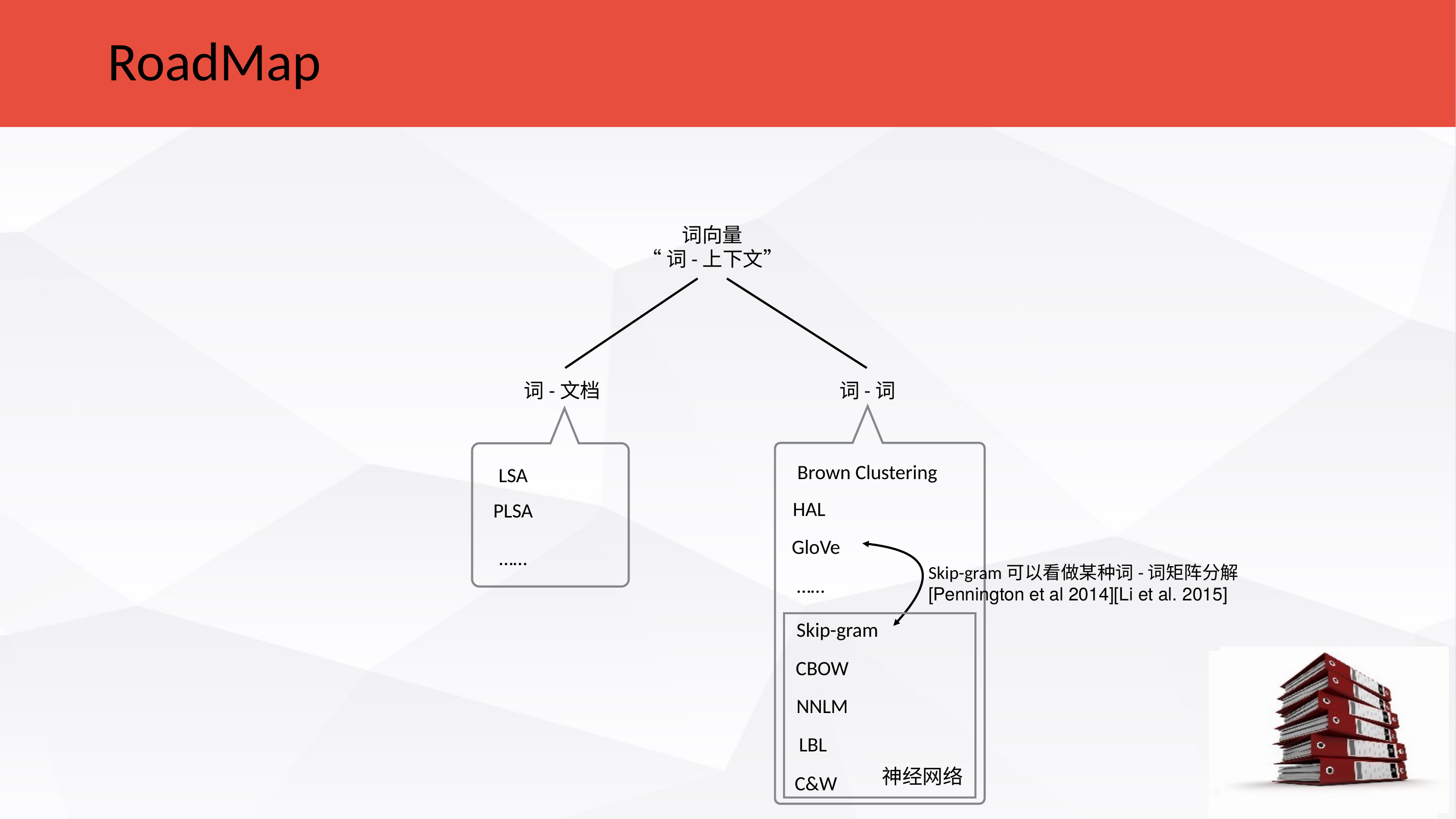

RoadMap
词向量
“词-上下文”

词-文档
词-词

LSA
PLSA
……
Brown Clustering
HAL
GloVe

Skip-gram可以看做某种词-词矩阵分解
[Pennington et al 2014][Li et al. 2015]
Skip-gram

CBOW
NNLM
LBL
神经网络
C&W
……